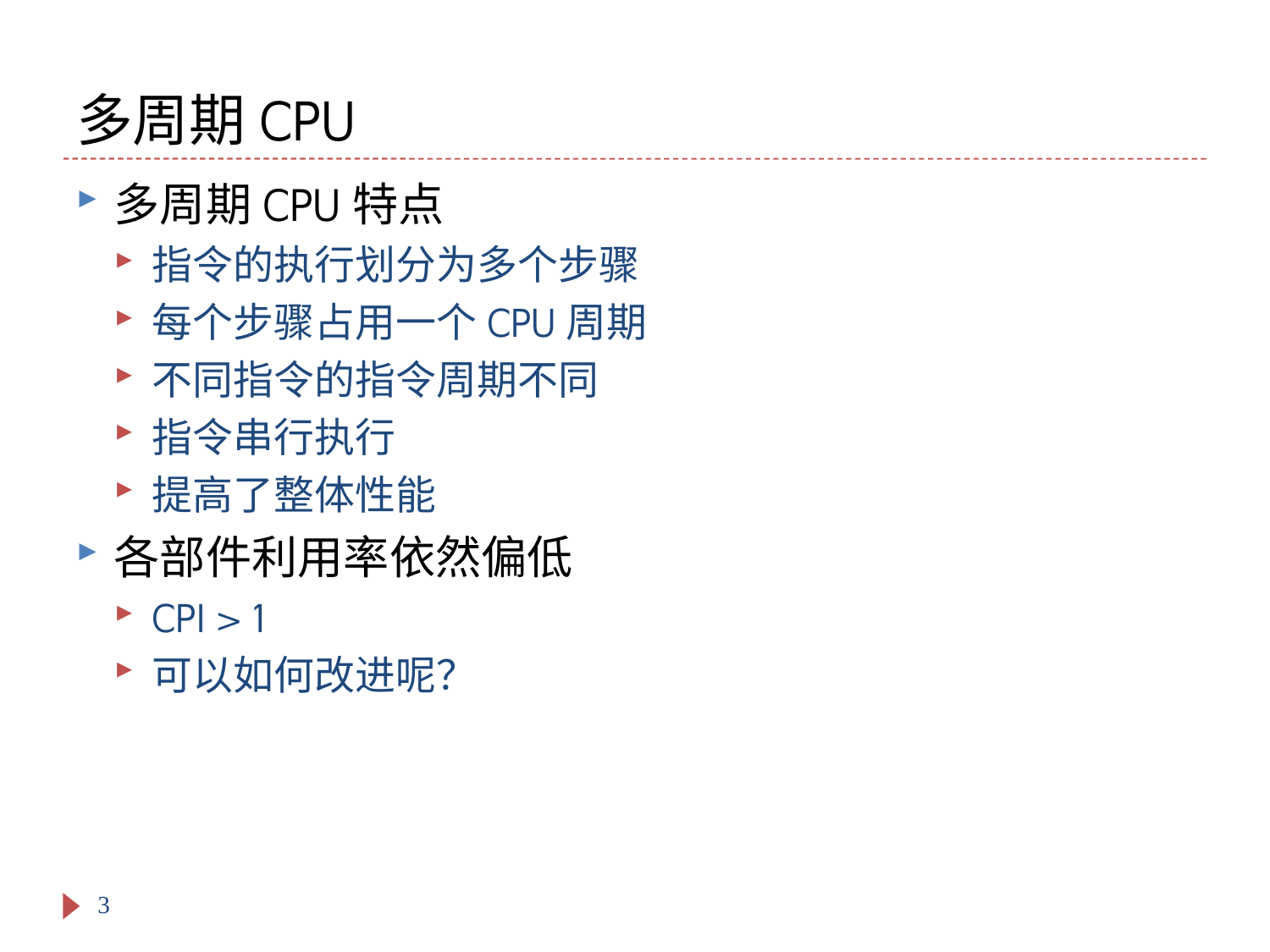

# 多周期CPU
多周期CPU特点
指令的执行划分为多个步骤
每个步骤占用一个CPU周期
不同指令的指令周期不同
指令串行执行
提高了整体性能
各部件利用率依然偏低
CPI > 1
可以如何改进呢？
3